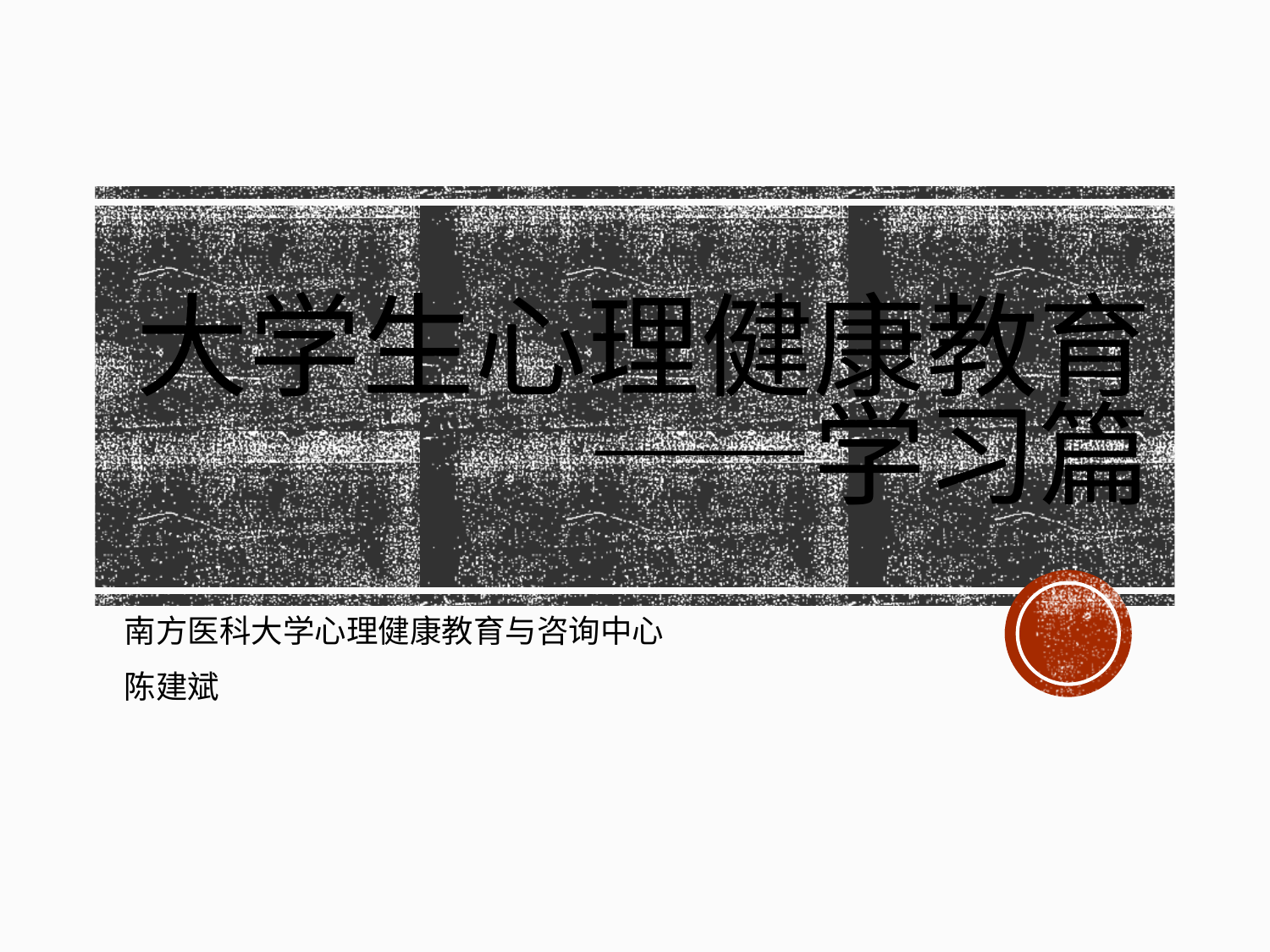

# 大学生心理健康教育 ——学习篇
南方医科大学心理健康教育与咨询中心
陈建斌